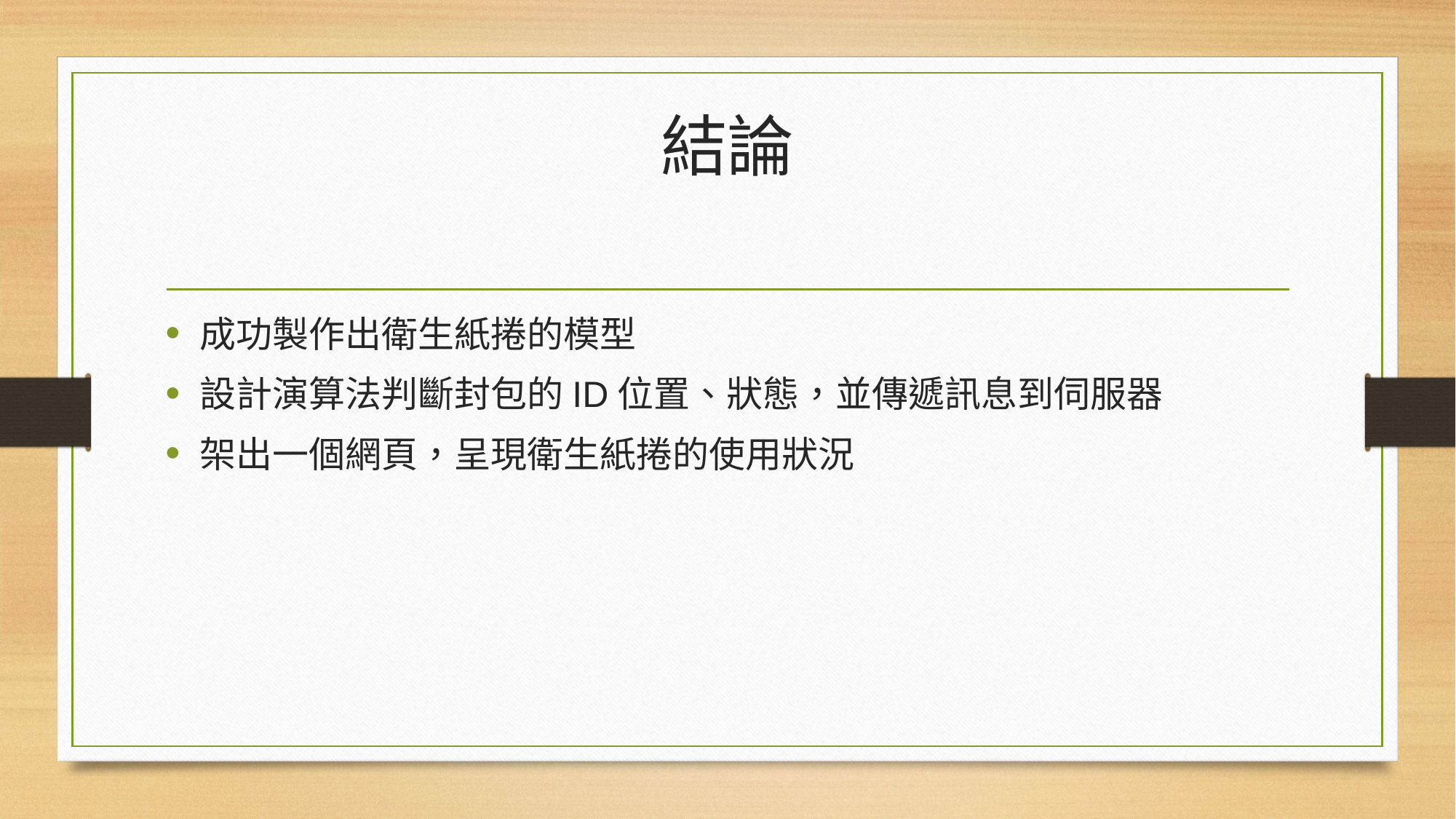

# 結論
成功製作出衛生紙捲的模型
設計演算法判斷封包的ID位置、狀態，並傳遞訊息到伺服器
架出一個網頁，呈現衛生紙捲的使用狀況